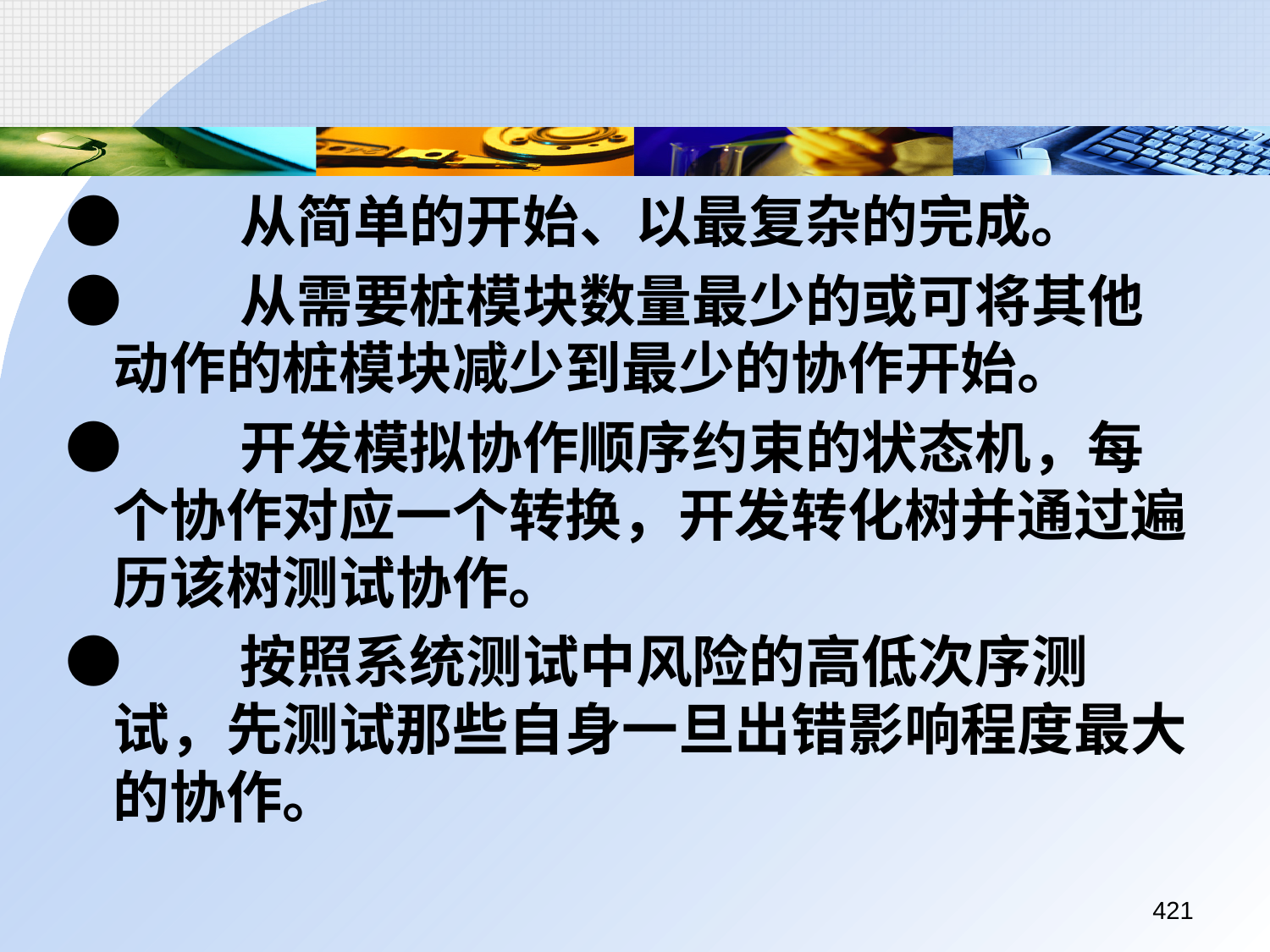

●	从简单的开始、以最复杂的完成。
●	从需要桩模块数量最少的或可将其他动作的桩模块减少到最少的协作开始。
●	开发模拟协作顺序约束的状态机，每个协作对应一个转换，开发转化树并通过遍历该树测试协作。
●	按照系统测试中风险的高低次序测试，先测试那些自身一旦出错影响程度最大的协作。

421